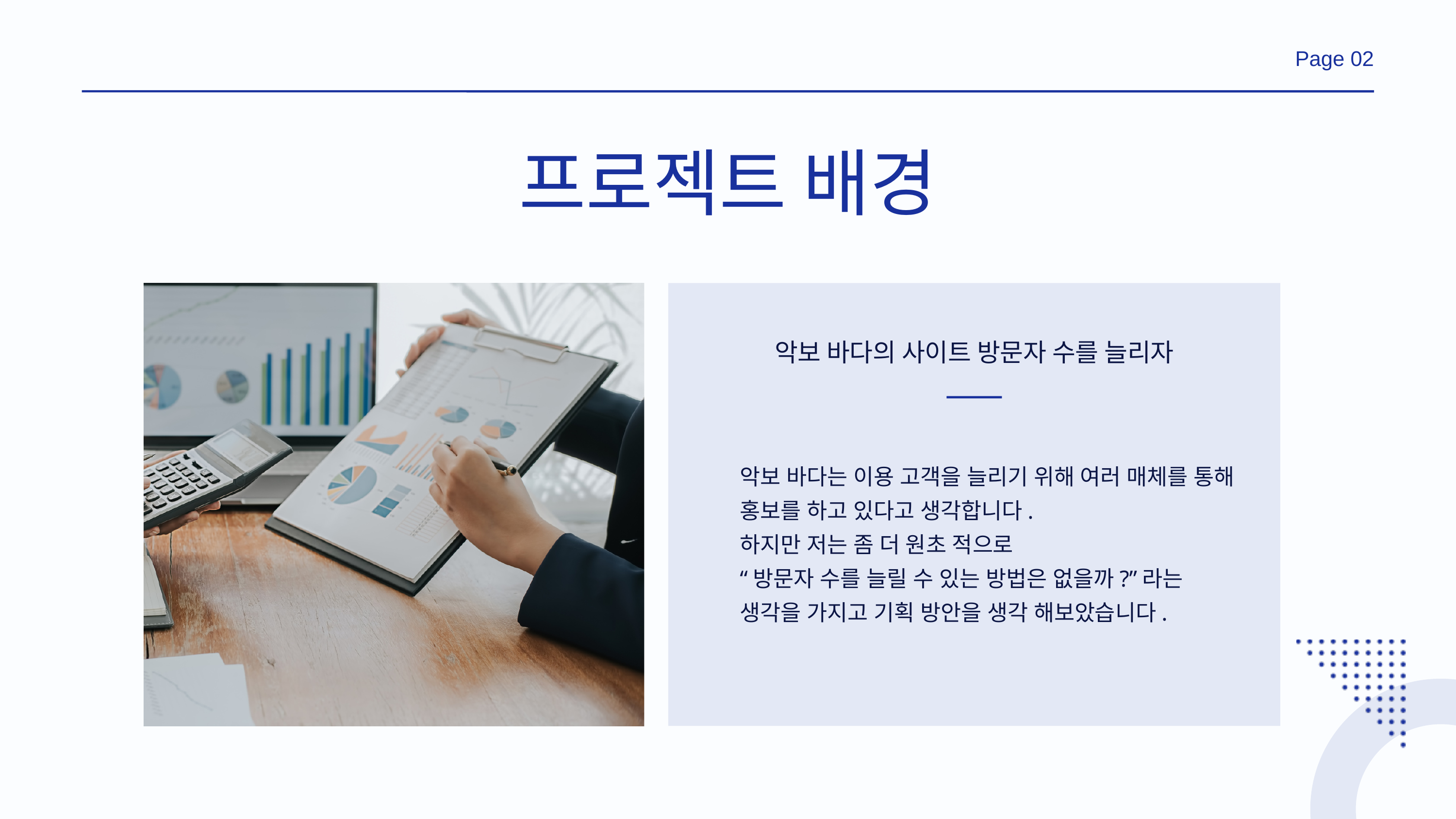

Page 02

프로젝트 배경

악보 바다의 사이트 방문자 수를 늘리자

악보 바다는 이용 고객을 늘리기 위해 여러 매체를 통해
홍보를 하고 있다고 생각합니다.
하지만 저는 좀 더 원초 적으로
“방문자 수를 늘릴 수 있는 방법은 없을까?”라는
생각을 가지고 기획 방안을 생각 해보았습니다.